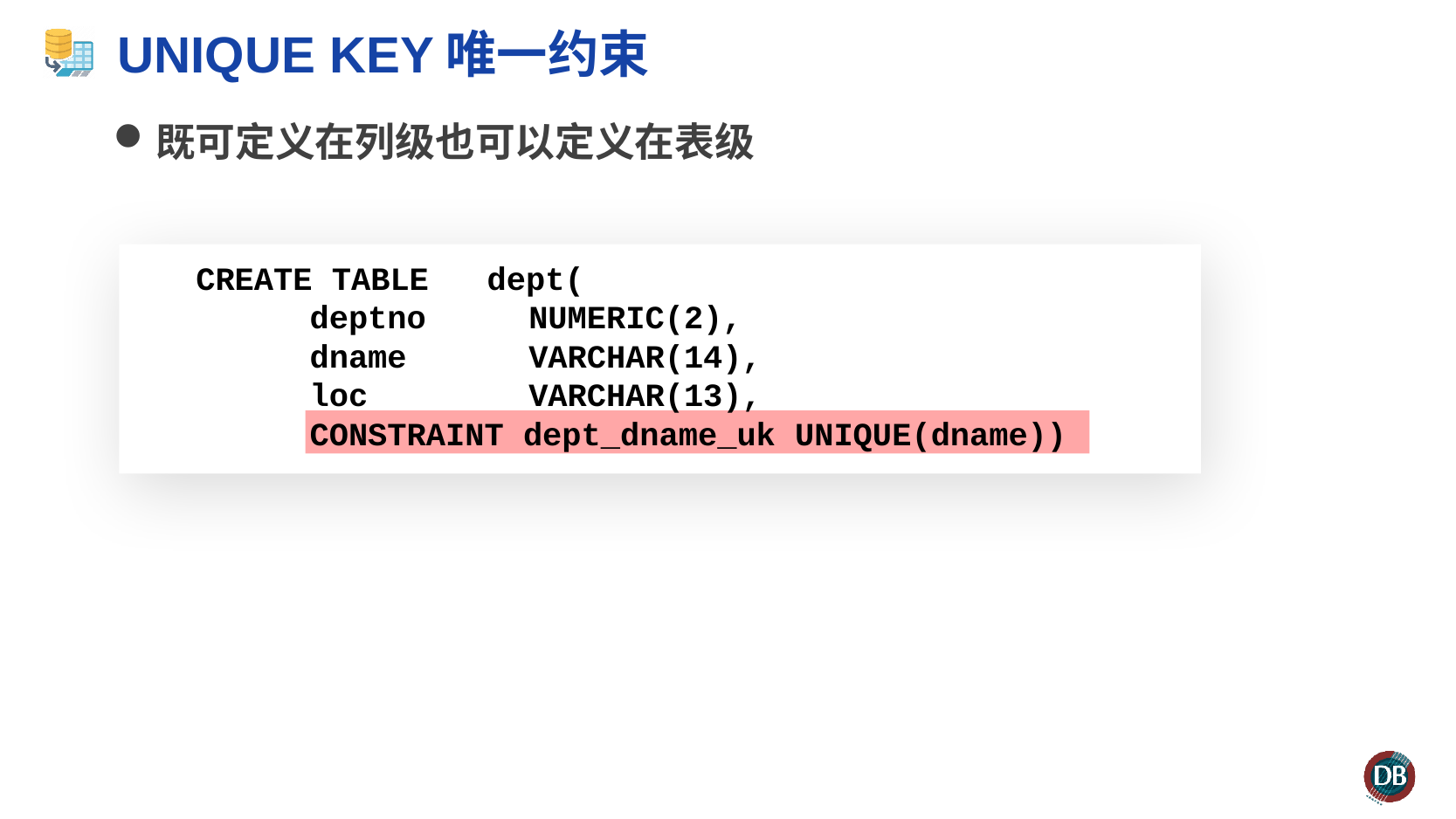

# UNIQUE KEY唯一约束
既可定义在列级也可以定义在表级

   CREATE TABLE   dept(
	deptno 	  NUMERIC(2),
  	dname	  VARCHAR(14),
  	loc	  VARCHAR(13),
  	CONSTRAINT dept_dname_uk UNIQUE(dname))